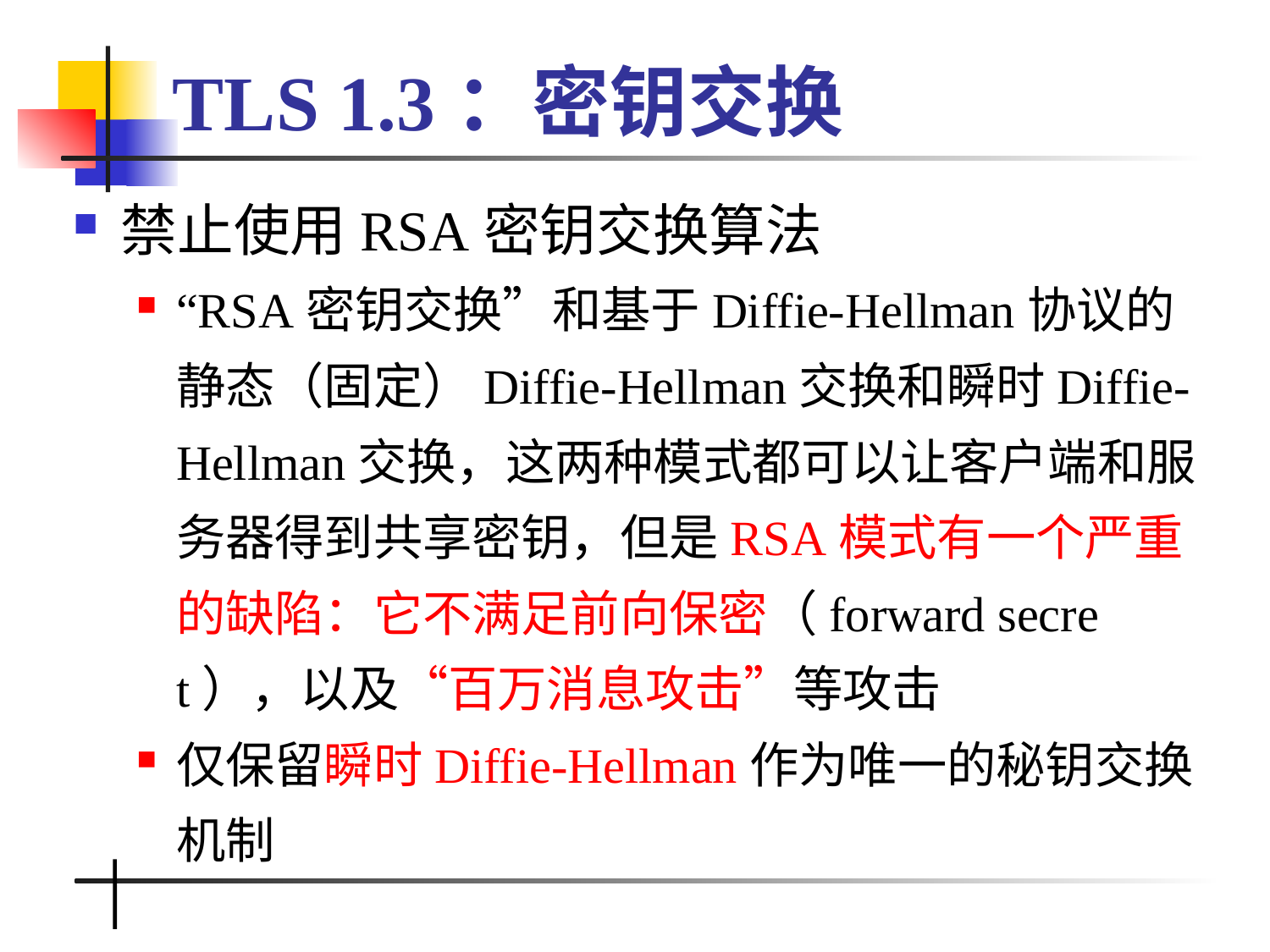

# TLS 1.3：密钥交换
禁止使用RSA密钥交换算法
“RSA密钥交换”和基于Diffie-Hellman协议的静态（固定）Diffie-Hellman交换和瞬时Diffie-Hellman交换，这两种模式都可以让客户端和服务器得到共享密钥，但是RSA模式有一个严重的缺陷：它不满足前向保密（forward secret），以及“百万消息攻击”等攻击
仅保留瞬时Diffie-Hellman作为唯一的秘钥交换机制